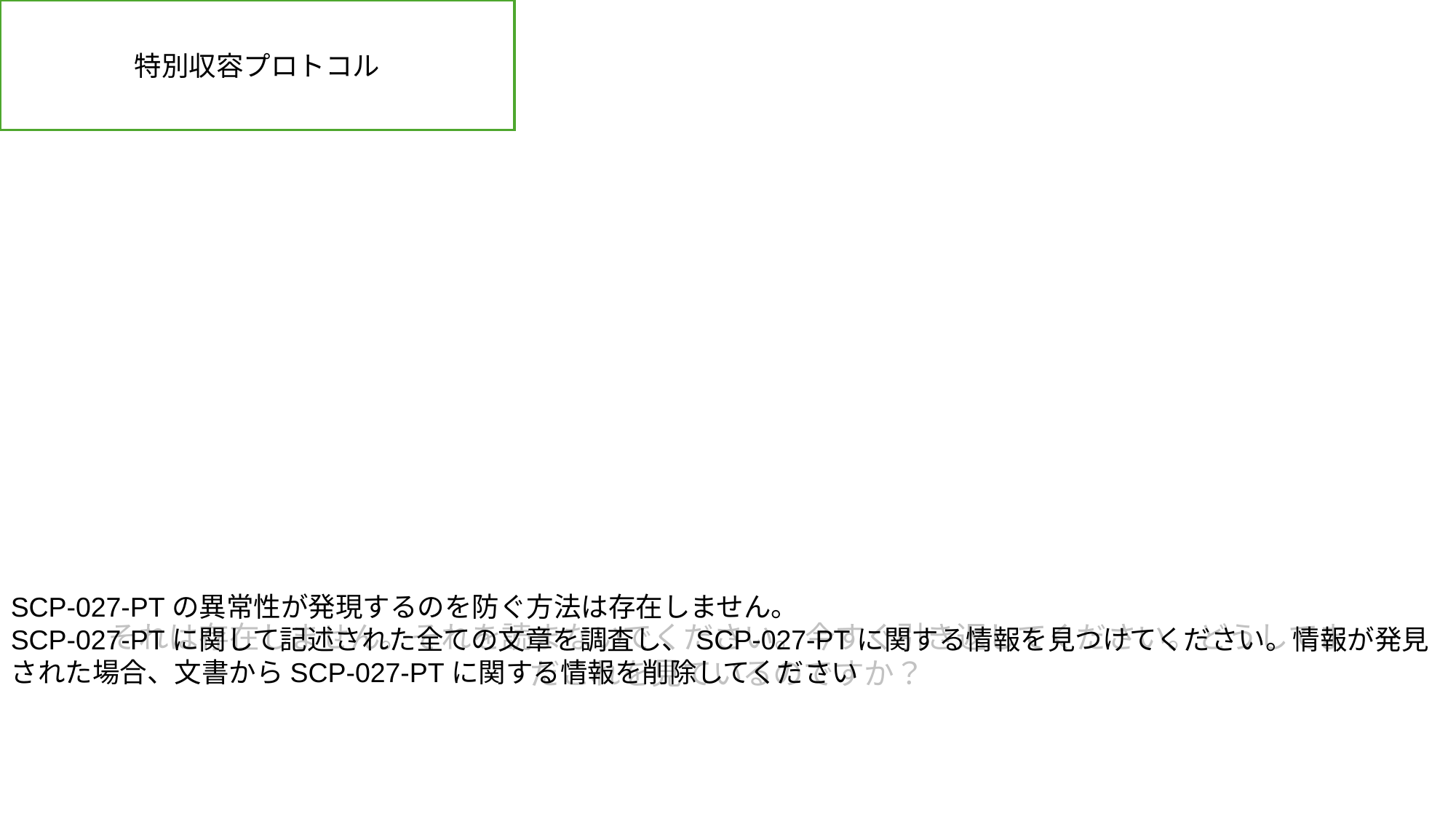

特別収容プロトコル
それは存在しません。それを読まないでください。今すぐ引き返してください。どうしてまだこれを見ているのですか？

SCP-027-PTの異常性が発現するのを防ぐ方法は存在しません。
SCP-027-PTに関して記述された全ての文章を調査し、SCP-027-PTに関する情報を見つけてください。情報が発見された場合、文書からSCP-027-PTに関する情報を削除してください